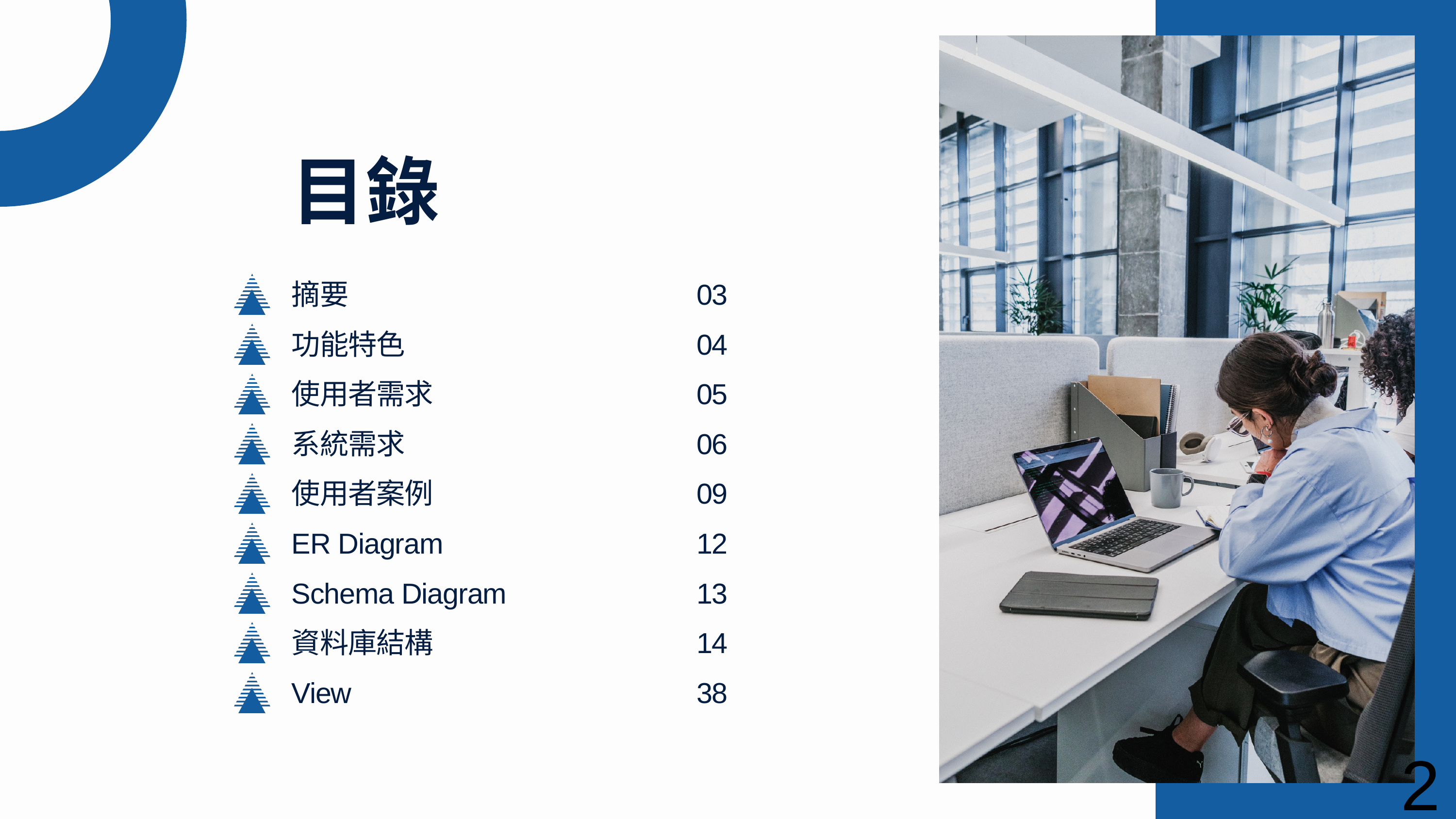

目錄
摘要
03

功能特色
04

使用者需求
05

系統需求
06

使用者案例
09

ER Diagram
12

Schema Diagram
13

資料庫結構
14

View
38

2